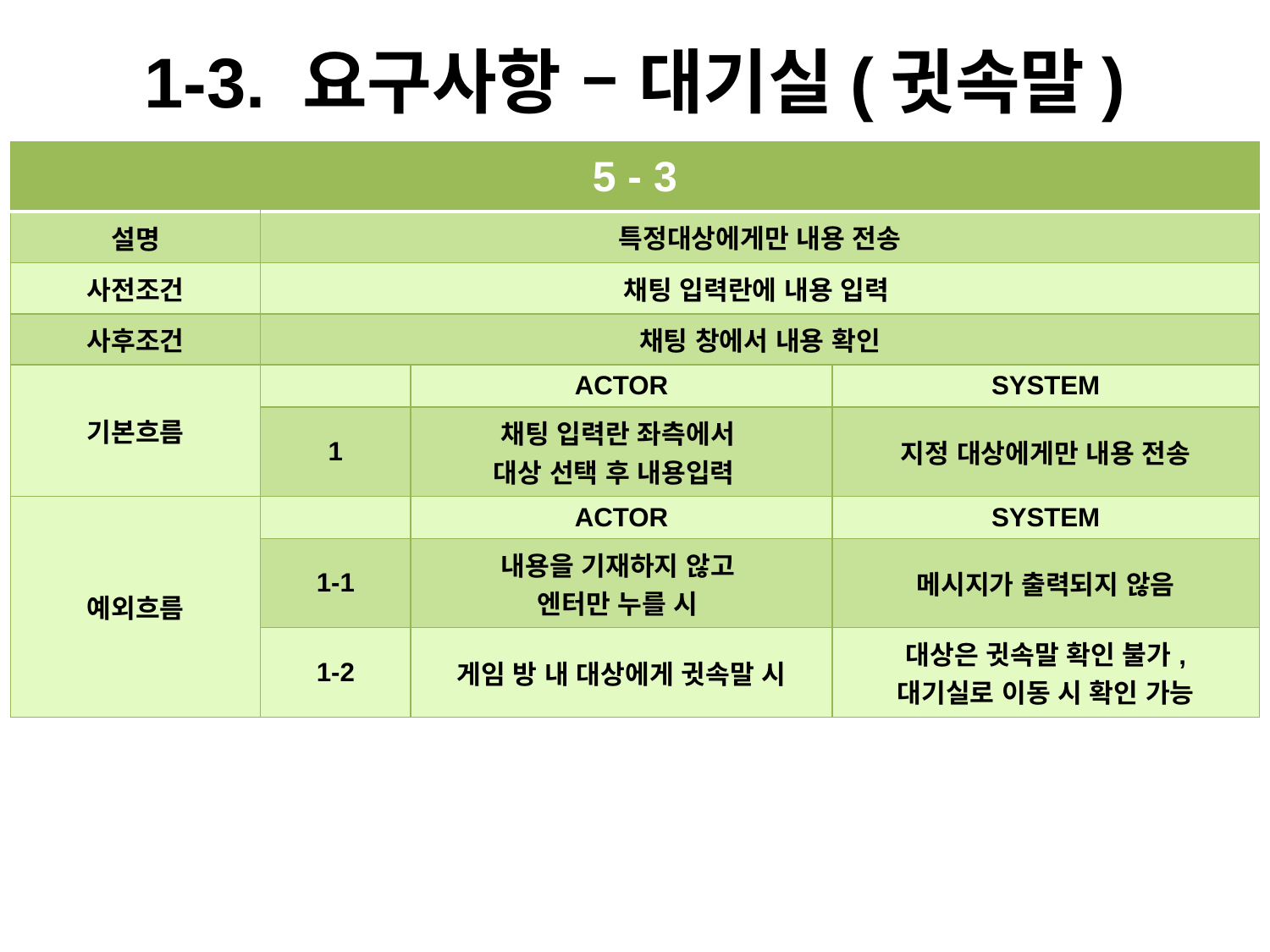

# 1-3. 요구사항 – 대기실(귓속말)
| 5 - 3 |  |  |  |
| --- | --- | --- | --- |
| 설명 | 특정대상에게만 내용 전송 |  |  |
| 사전조건 | 채팅 입력란에 내용 입력 |  |  |
| 사후조건 | 채팅 창에서 내용 확인 |  |  |
| 기본흐름 |  | ACTOR | SYSTEM |
|  | 1 | 채팅 입력란 좌측에서 대상 선택 후 내용입력 | 지정 대상에게만 내용 전송 |
| 예외흐름 |  | ACTOR | SYSTEM |
|  | 1-1 | 내용을 기재하지 않고 엔터만 누를 시 | 메시지가 출력되지 않음 |
|  | 1-2 | 게임 방 내 대상에게 귓속말 시 | 대상은 귓속말 확인 불가, 대기실로 이동 시 확인 가능 |